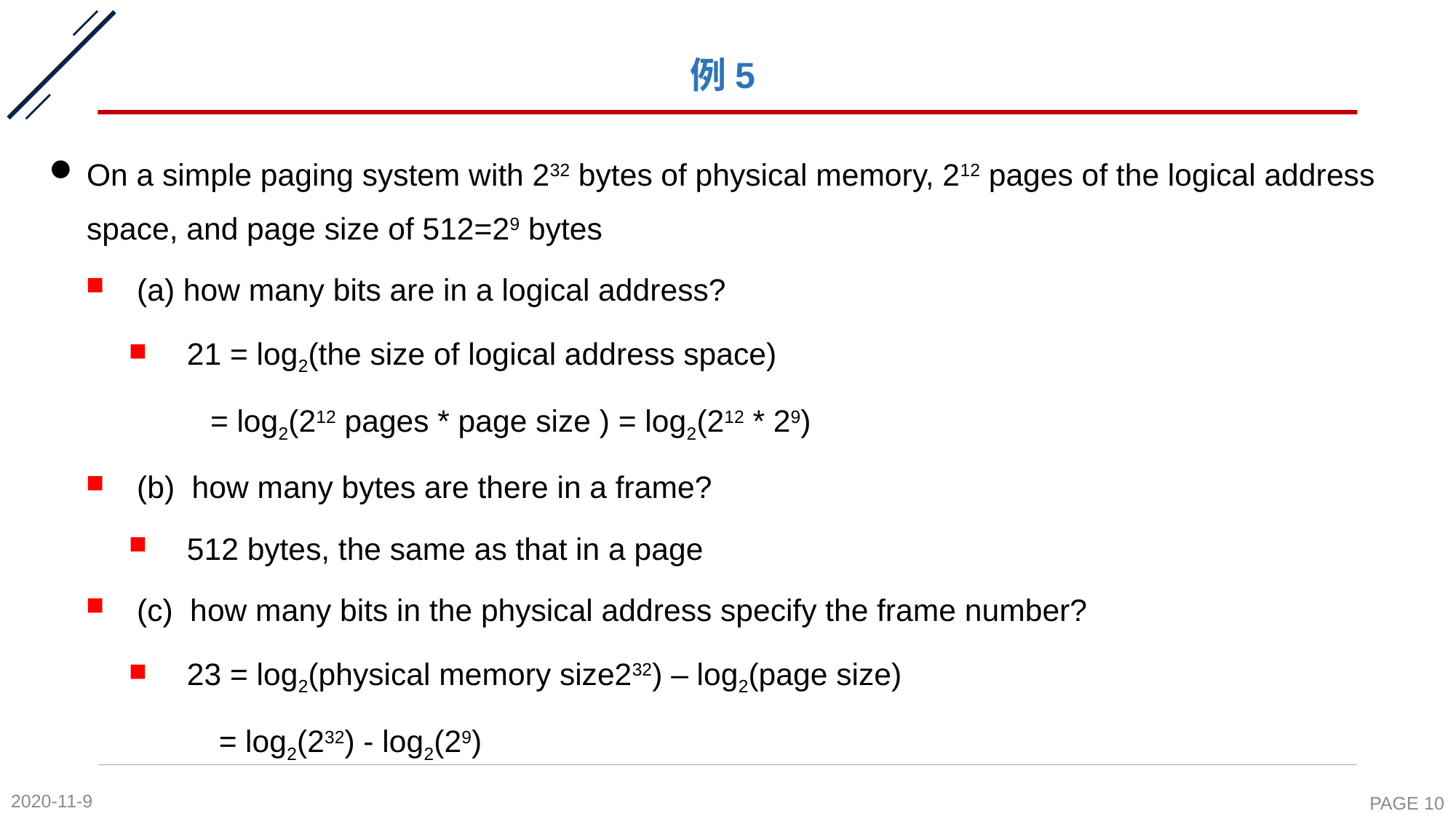

# 例5
On a simple paging system with 232 bytes of physical memory, 212 pages of the logical address space, and page size of 512=29 bytes
(a) how many bits are in a logical address?
21 = log2(the size of logical address space)
              = log2(212 pages * page size ) = log2(212 * 29)
(b)  how many bytes are there in a frame?
512 bytes, the same as that in a page
(c)  how many bits in the physical address specify the frame number?
23 = log2(physical memory size232) – log2(page size)
               = log2(232) - log2(29)
2020-11-9
PAGE 10